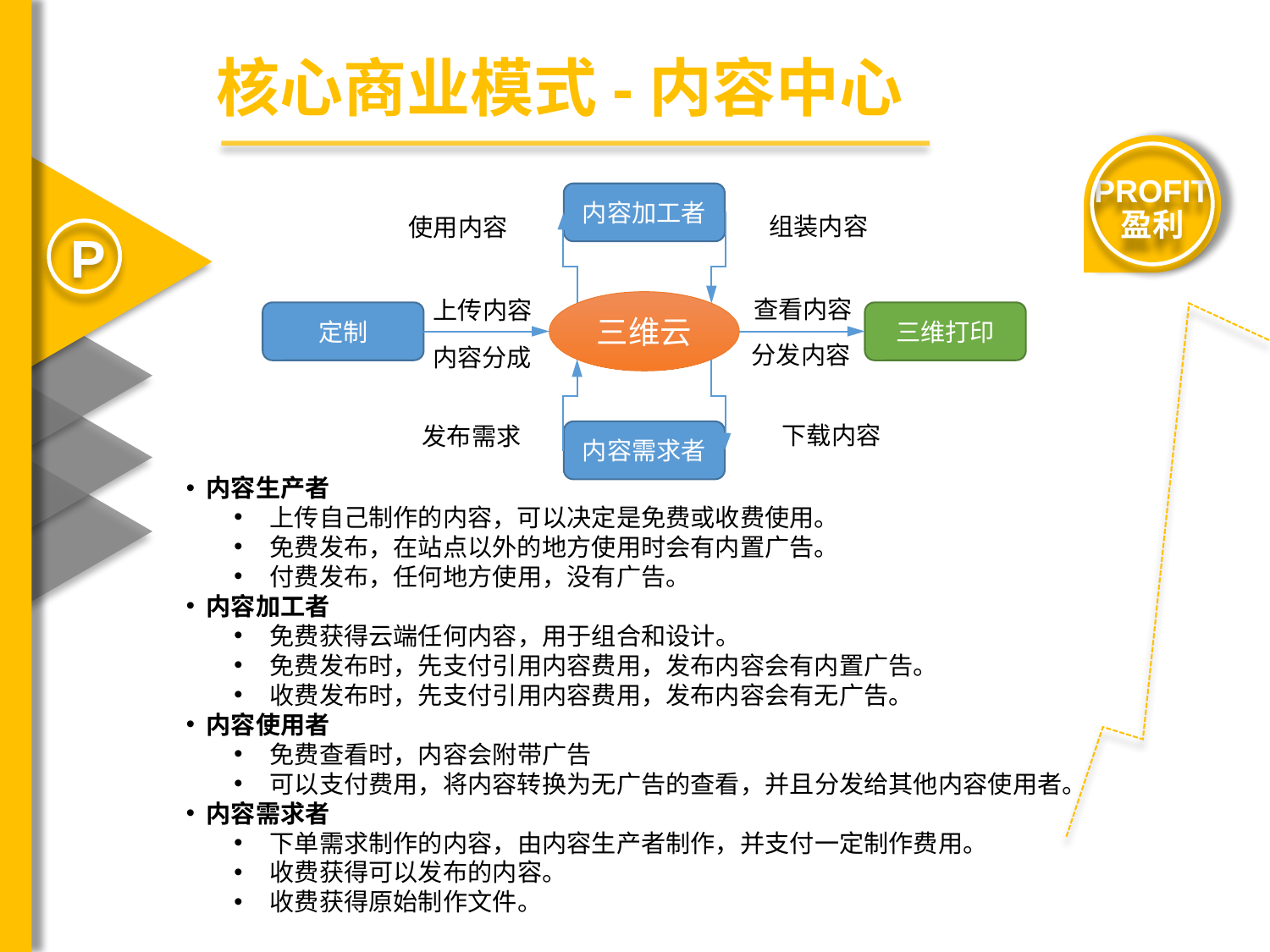

核心商业模式-内容中心

PROFIT
盈利

内容加工者
组装内容
使用内容
P

三维云
查看内容
上传内容
定制
三维打印

分发内容
内容分成

下载内容
发布需求
内容需求者

内容生产者
上传自己制作的内容，可以决定是免费或收费使用。
免费发布，在站点以外的地方使用时会有内置广告。
付费发布，任何地方使用，没有广告。
内容加工者
免费获得云端任何内容，用于组合和设计。
免费发布时，先支付引用内容费用，发布内容会有内置广告。
收费发布时，先支付引用内容费用，发布内容会有无广告。
内容使用者
免费查看时，内容会附带广告
可以支付费用，将内容转换为无广告的查看，并且分发给其他内容使用者。
内容需求者
下单需求制作的内容，由内容生产者制作，并支付一定制作费用。
收费获得可以发布的内容。
收费获得原始制作文件。